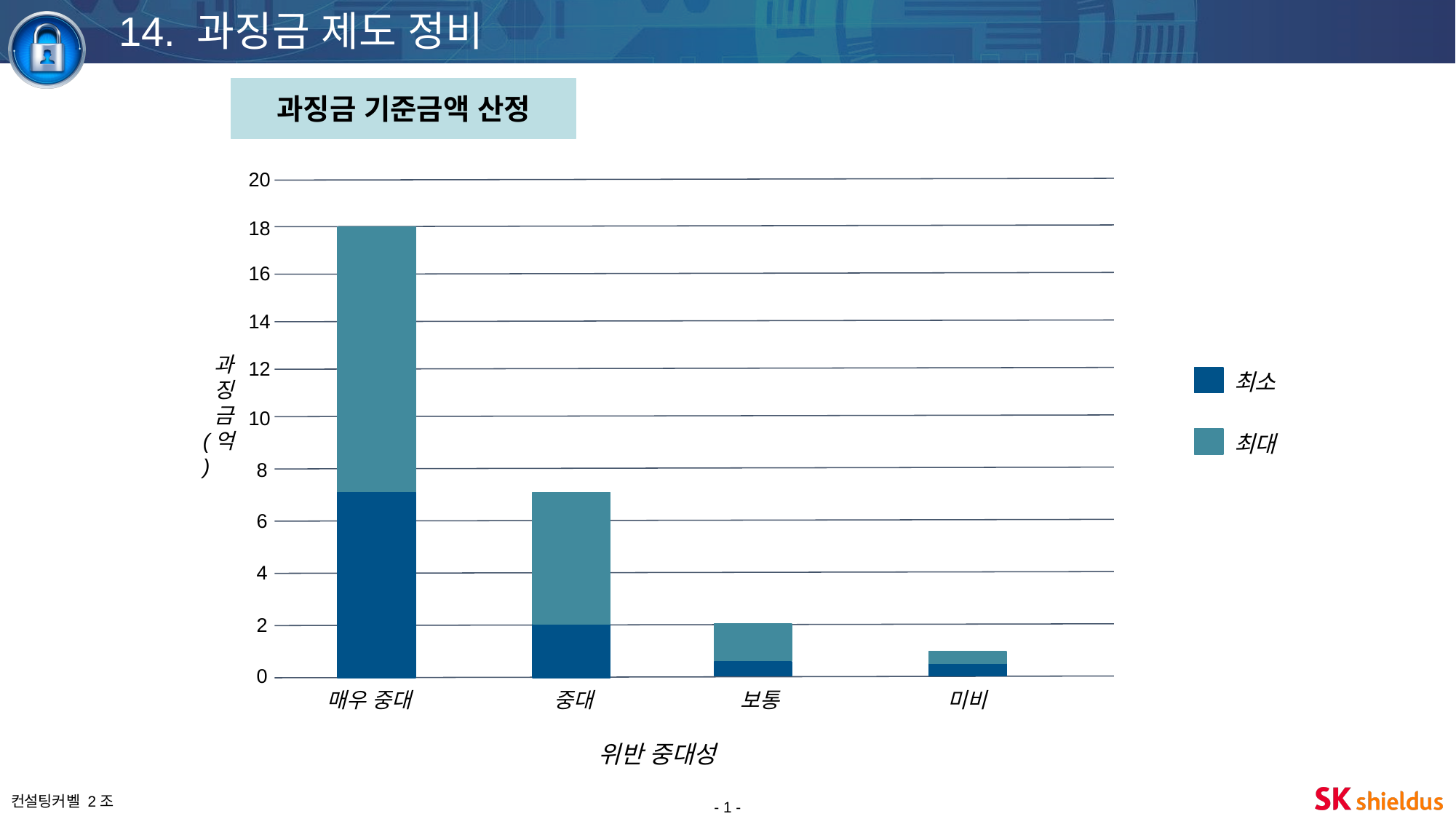

14. 과징금 제도 정비

과징금 기준금액 산정
20
18

16
14
 과
 징
 금
(억)
12
최소

10
최대

8

6
4
2

0

매우 중대
     중대
    보통
      미비
위반 중대성
- 1 -